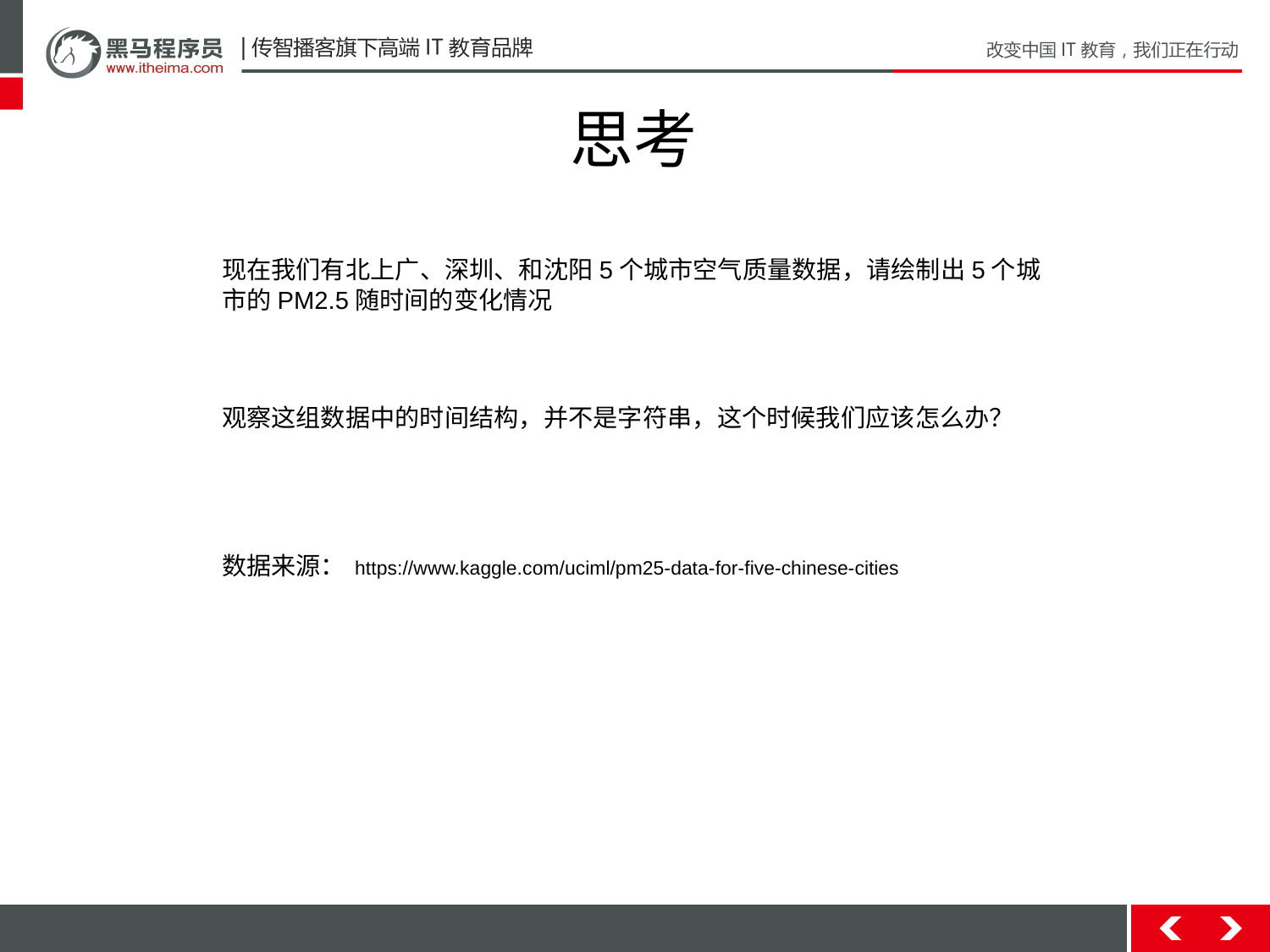

# 思考
现在我们有北上广、深圳、和沈阳5个城市空气质量数据，请绘制出5个城市的PM2.5随时间的变化情况

观察这组数据中的时间结构，并不是字符串，这个时候我们应该怎么办？

数据来源： https://www.kaggle.com/uciml/pm25-data-for-five-chinese-cities